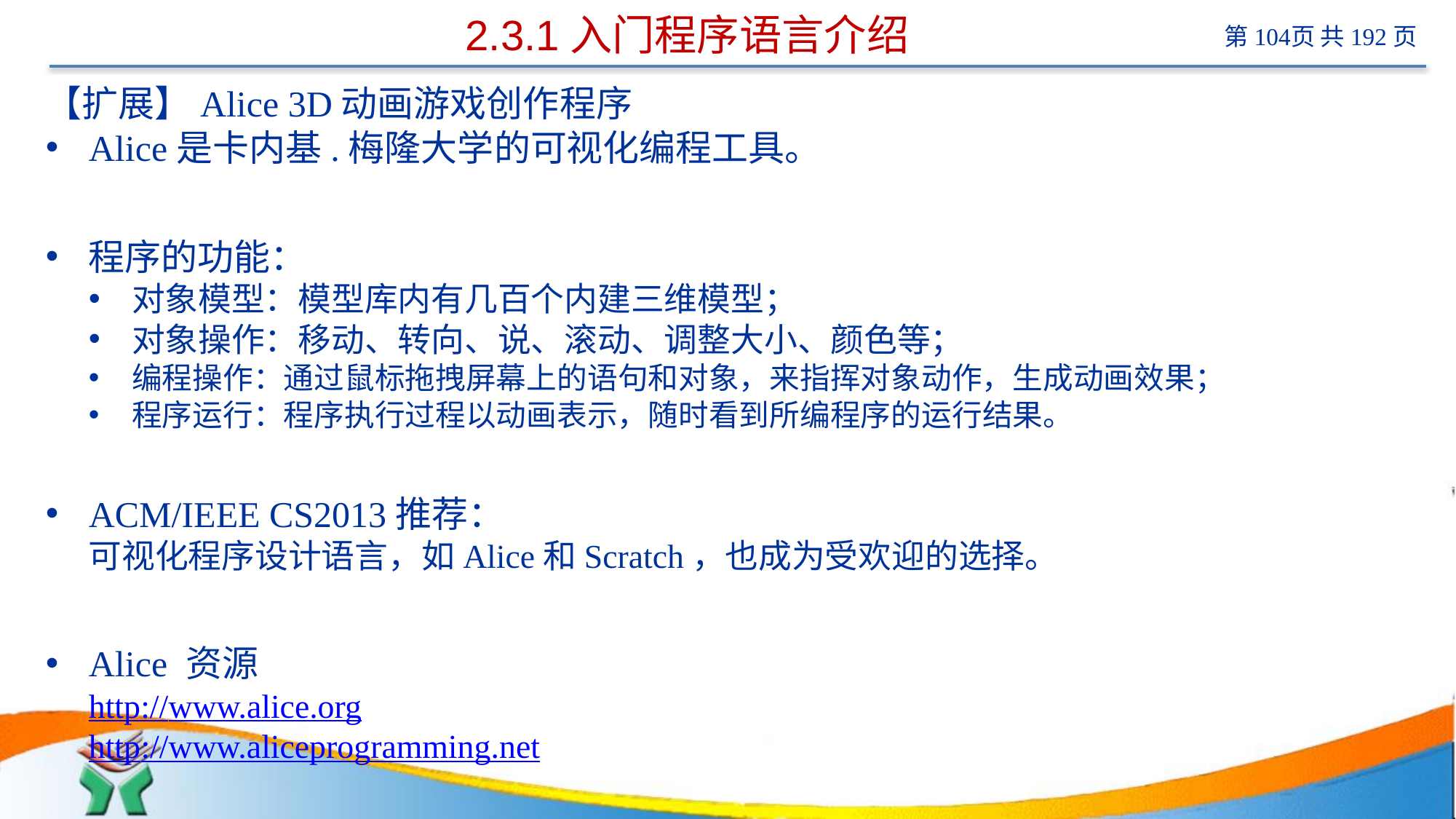

# 2.3.1入门程序语言介绍
【扩展】Alice 3D动画游戏创作程序
Alice是卡内基.梅隆大学的可视化编程工具。

程序的功能：
对象模型：模型库内有几百个内建三维模型；
对象操作：移动、转向、说、滚动、调整大小、颜色等；
编程操作：通过鼠标拖拽屏幕上的语句和对象，来指挥对象动作，生成动画效果；
程序运行：程序执行过程以动画表示，随时看到所编程序的运行结果。

ACM/IEEE CS2013推荐：
可视化程序设计语言，如Alice和Scratch，也成为受欢迎的选择。

Alice 资源
http://www.alice.org
http://www.aliceprogramming.net